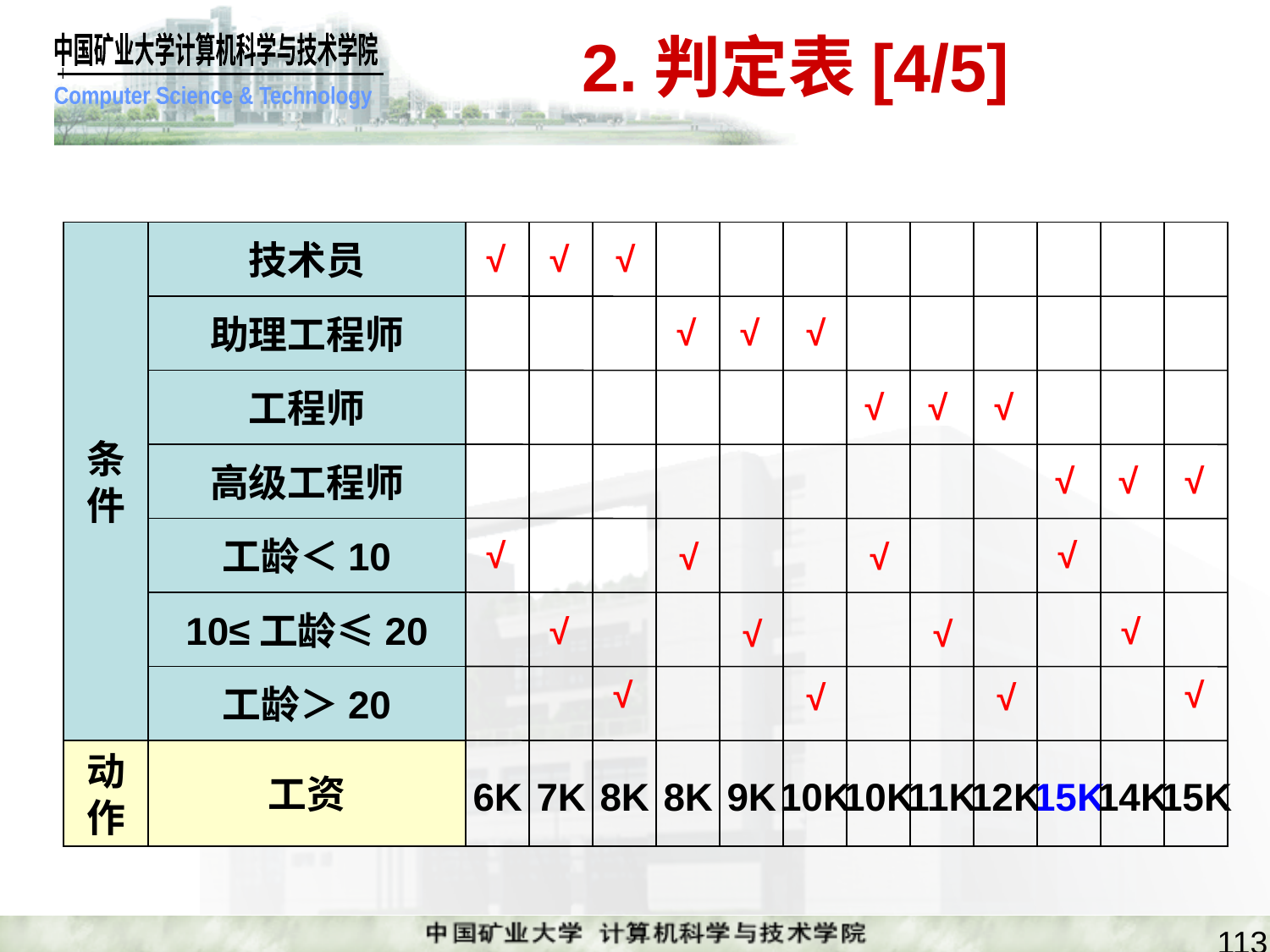

# 2.判定表[4/5]

条
件
技术员

√
√
√
助理工程师
√
√
√
工程师
√
√
√
高级工程师
√
√
√
工龄＜10
√
√
√
√
10≤工龄≤20
√
√
√
√
工龄＞20
√
√
√
√
动
作
工资
6K
7K
8K
8K
9K
10K
10K
11K
12K
15K
14K
15K
113